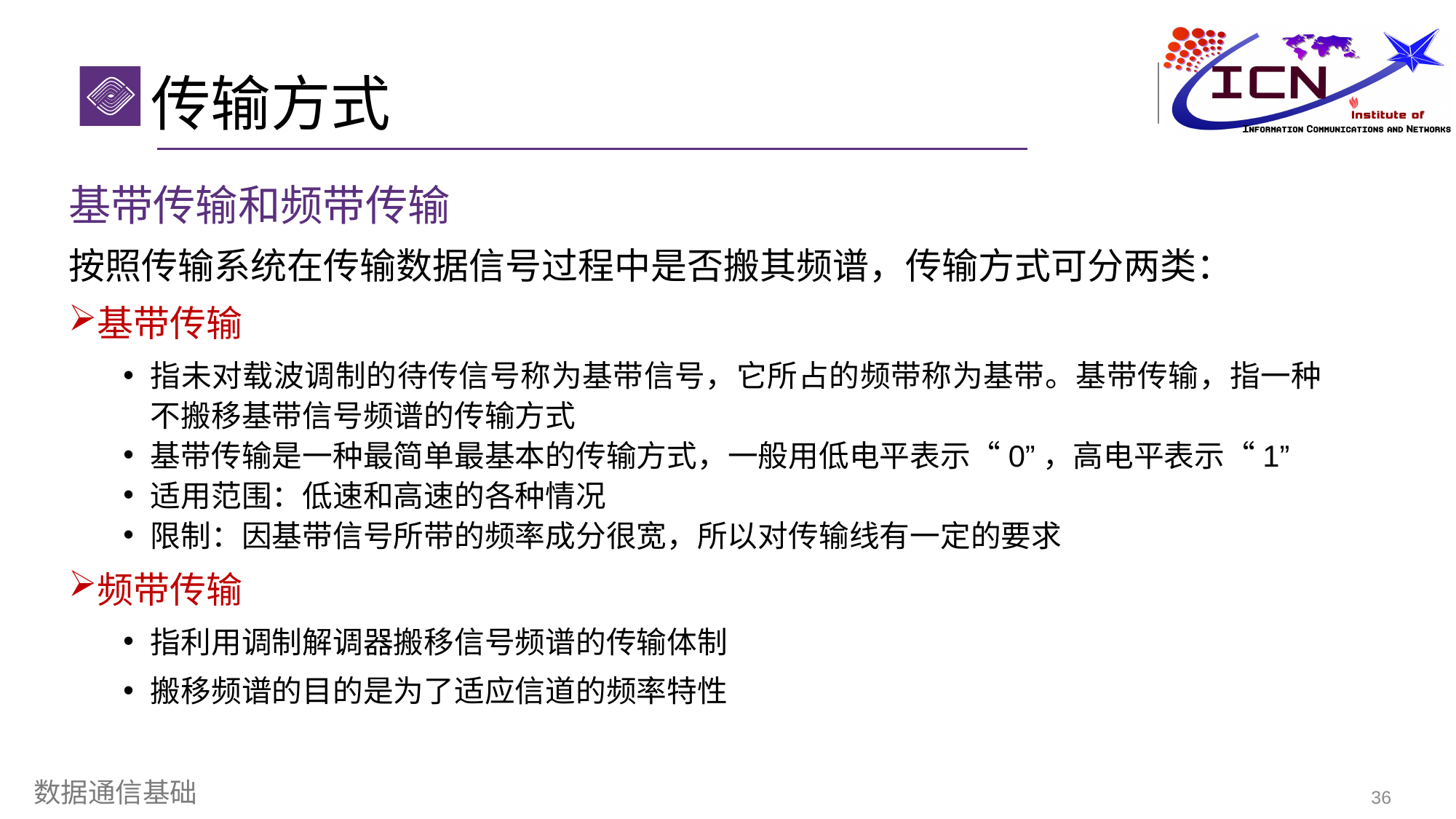

传输方式
基带传输和频带传输
按照传输系统在传输数据信号过程中是否搬其频谱，传输方式可分两类：
基带传输
指未对载波调制的待传信号称为基带信号，它所占的频带称为基带。基带传输，指一种不搬移基带信号频谱的传输方式
基带传输是一种最简单最基本的传输方式，一般用低电平表示“0”，高电平表示“1”
适用范围：低速和高速的各种情况
限制：因基带信号所带的频率成分很宽，所以对传输线有一定的要求
频带传输
指利用调制解调器搬移信号频谱的传输体制
搬移频谱的目的是为了适应信道的频率特性
数据通信基础
36